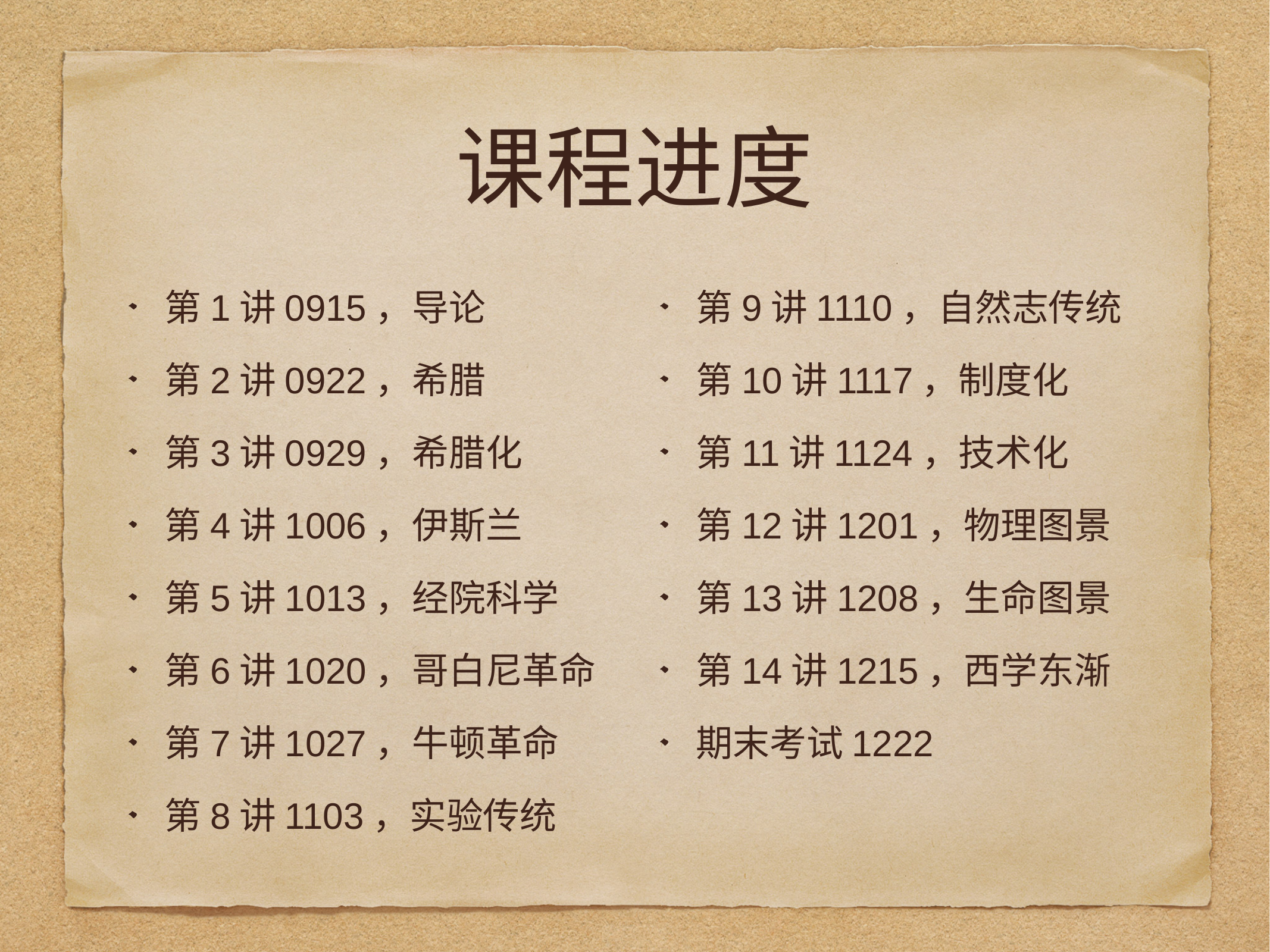

# 课程进度
第1讲0915，导论
第2讲0922，希腊
第3讲0929，希腊化
第4讲1006，伊斯兰
第5讲1013，经院科学
第6讲1020，哥白尼革命
第7讲1027，牛顿革命
第8讲1103，实验传统
第9讲1110，自然志传统
第10讲1117，制度化
第11讲1124，技术化
第12讲1201，物理图景
第13讲1208，生命图景
第14讲1215，西学东渐
期末考试1222